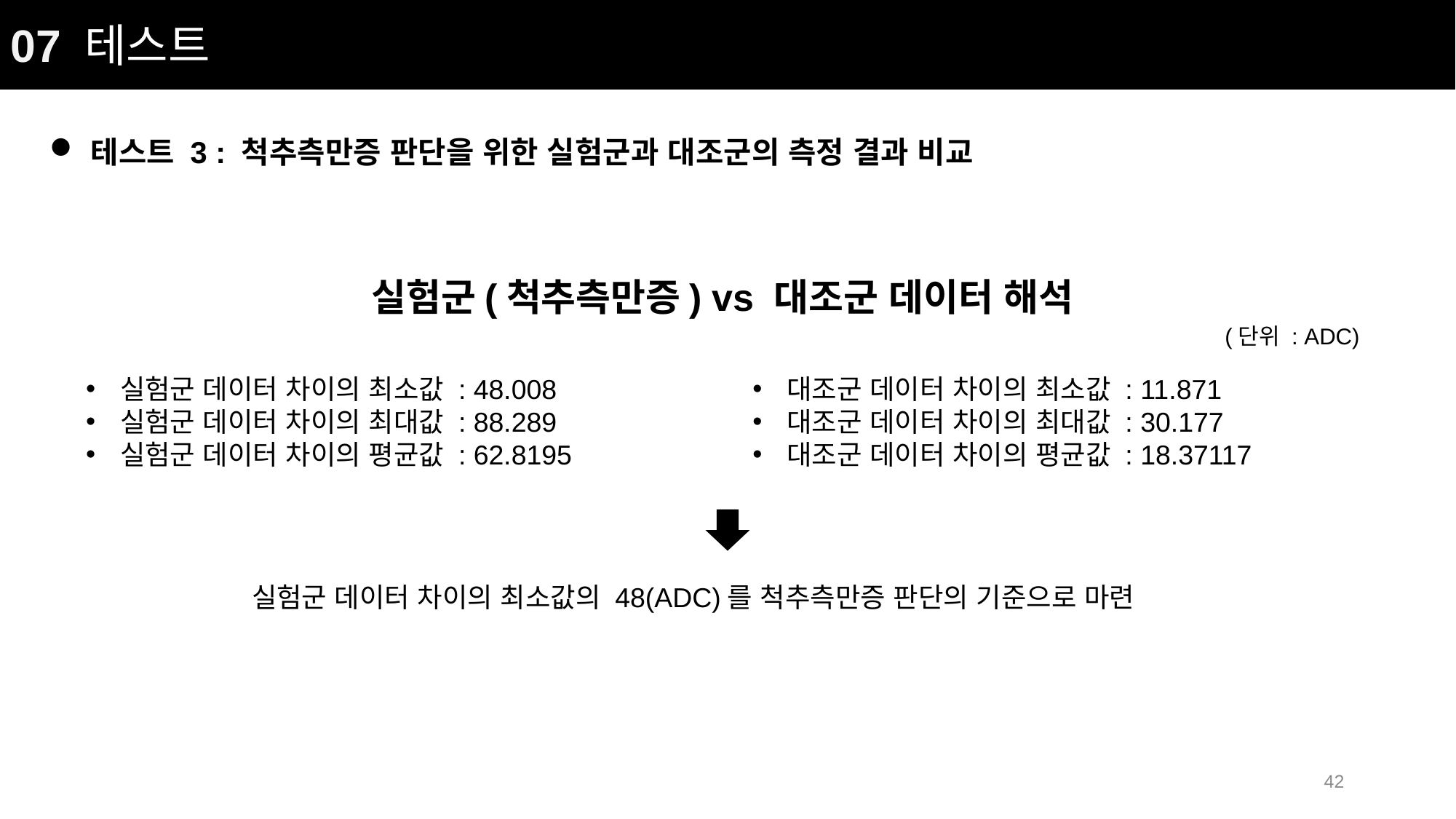

07 테스트
테스트 3 : 척추측만증 판단을 위한 실험군과 대조군의 측정 결과 비교
실험군(척추측만증) vs 대조군 데이터 해석
(단위 : ADC)
실험군 데이터 차이의 최소값 : 48.008
실험군 데이터 차이의 최대값 : 88.289
실험군 데이터 차이의 평균값 : 62.8195
대조군 데이터 차이의 최소값 : 11.871
대조군 데이터 차이의 최대값 : 30.177
대조군 데이터 차이의 평균값 : 18.37117

실험군 데이터 차이의 최소값의 48(ADC)를 척추측만증 판단의 기준으로 마련
42